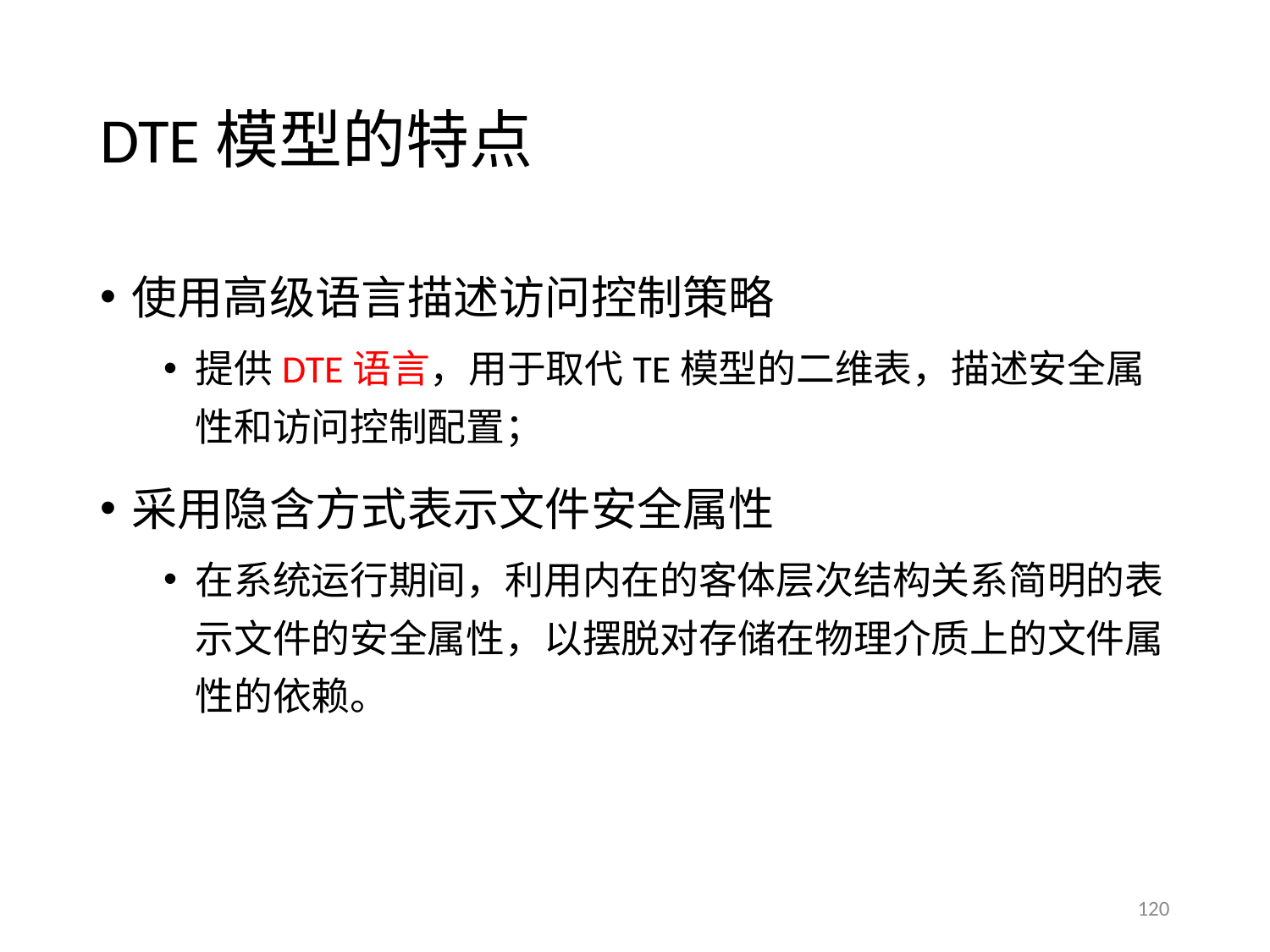

# DTE模型的特点
使用高级语言描述访问控制策略
提供DTE语言，用于取代TE模型的二维表，描述安全属性和访问控制配置；
采用隐含方式表示文件安全属性
在系统运行期间，利用内在的客体层次结构关系简明的表示文件的安全属性，以摆脱对存储在物理介质上的文件属性的依赖。
120